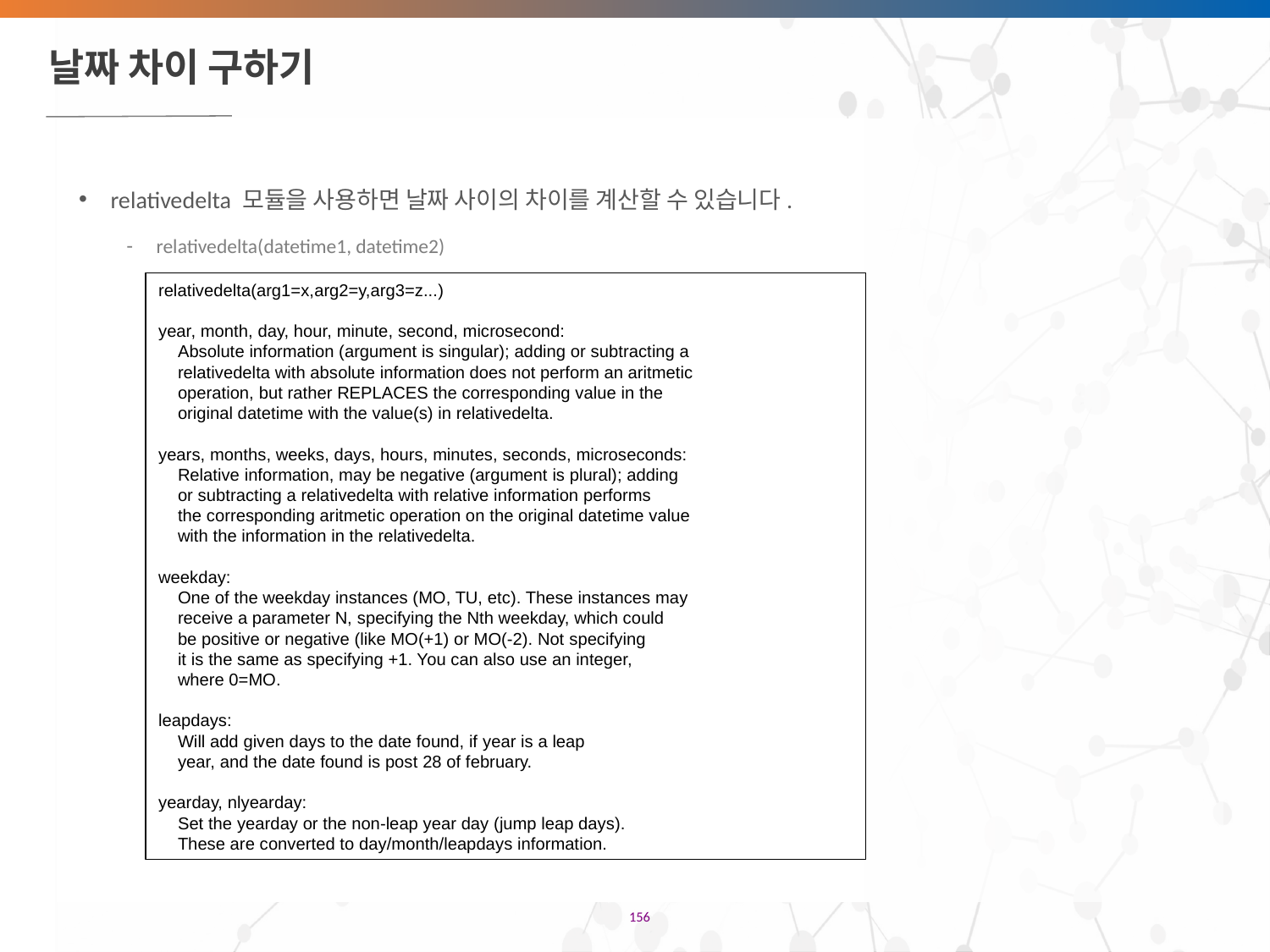

# 날짜 차이 구하기
relativedelta 모듈을 사용하면 날짜 사이의 차이를 계산할 수 있습니다.
relativedelta(datetime1, datetime2)

relativedelta(arg1=x,arg2=y,arg3=z...)

year, month, day, hour, minute, second, microsecond:
    Absolute information (argument is singular); adding or subtracting a
    relativedelta with absolute information does not perform an aritmetic
    operation, but rather REPLACES the corresponding value in the
    original datetime with the value(s) in relativedelta.

years, months, weeks, days, hours, minutes, seconds, microseconds:
    Relative information, may be negative (argument is plural); adding
    or subtracting a relativedelta with relative information performs
    the corresponding aritmetic operation on the original datetime value
    with the information in the relativedelta.

weekday:
    One of the weekday instances (MO, TU, etc). These instances may
    receive a parameter N, specifying the Nth weekday, which could
    be positive or negative (like MO(+1) or MO(-2). Not specifying
    it is the same as specifying +1. You can also use an integer,
    where 0=MO.

leapdays:
    Will add given days to the date found, if year is a leap
    year, and the date found is post 28 of february.

yearday, nlyearday:
    Set the yearday or the non-leap year day (jump leap days).
    These are converted to day/month/leapdays information.
156